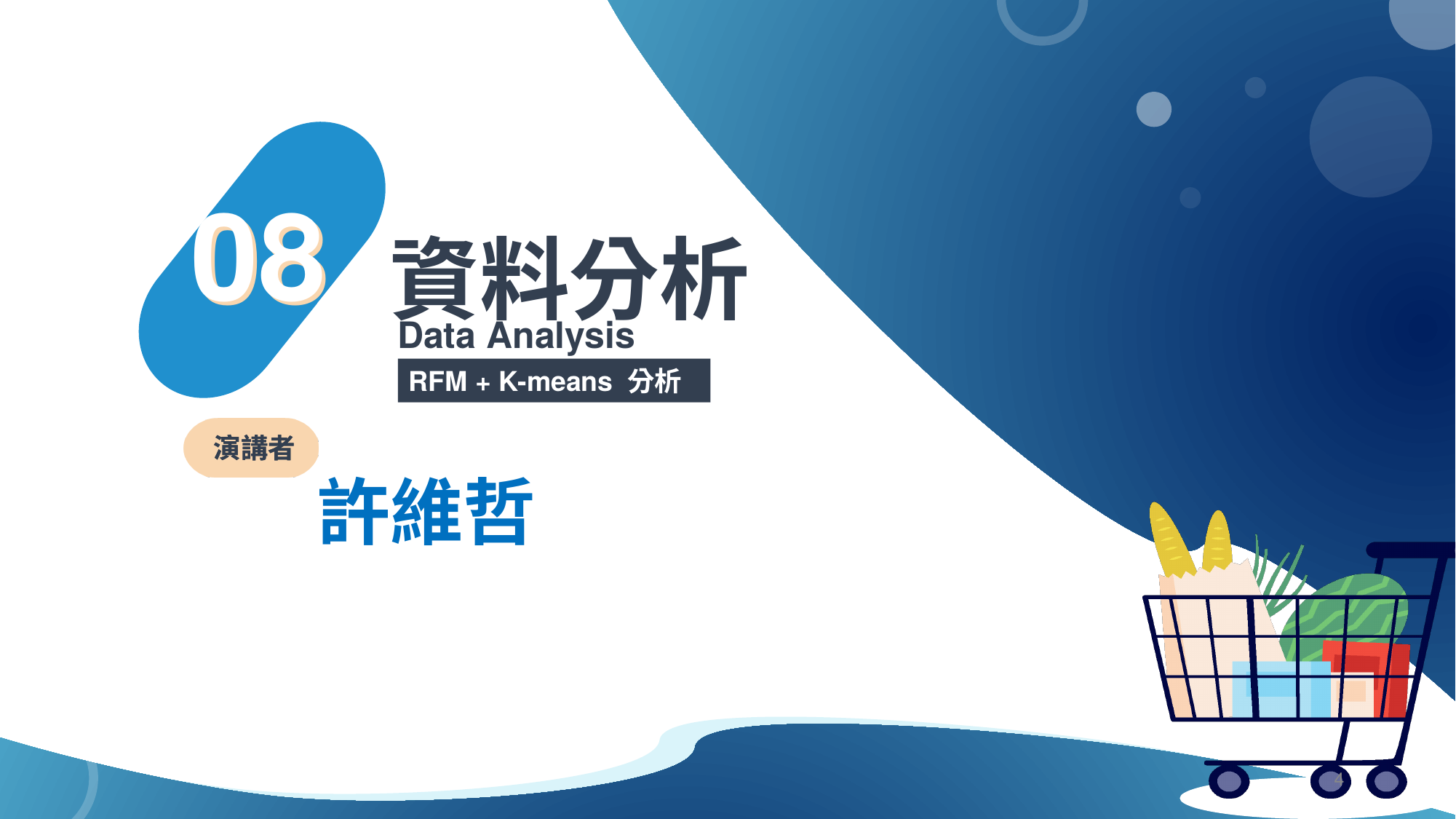

08
08
資料分析
Data Analysis
RFM + K-means 分析
演講者
許維哲
4